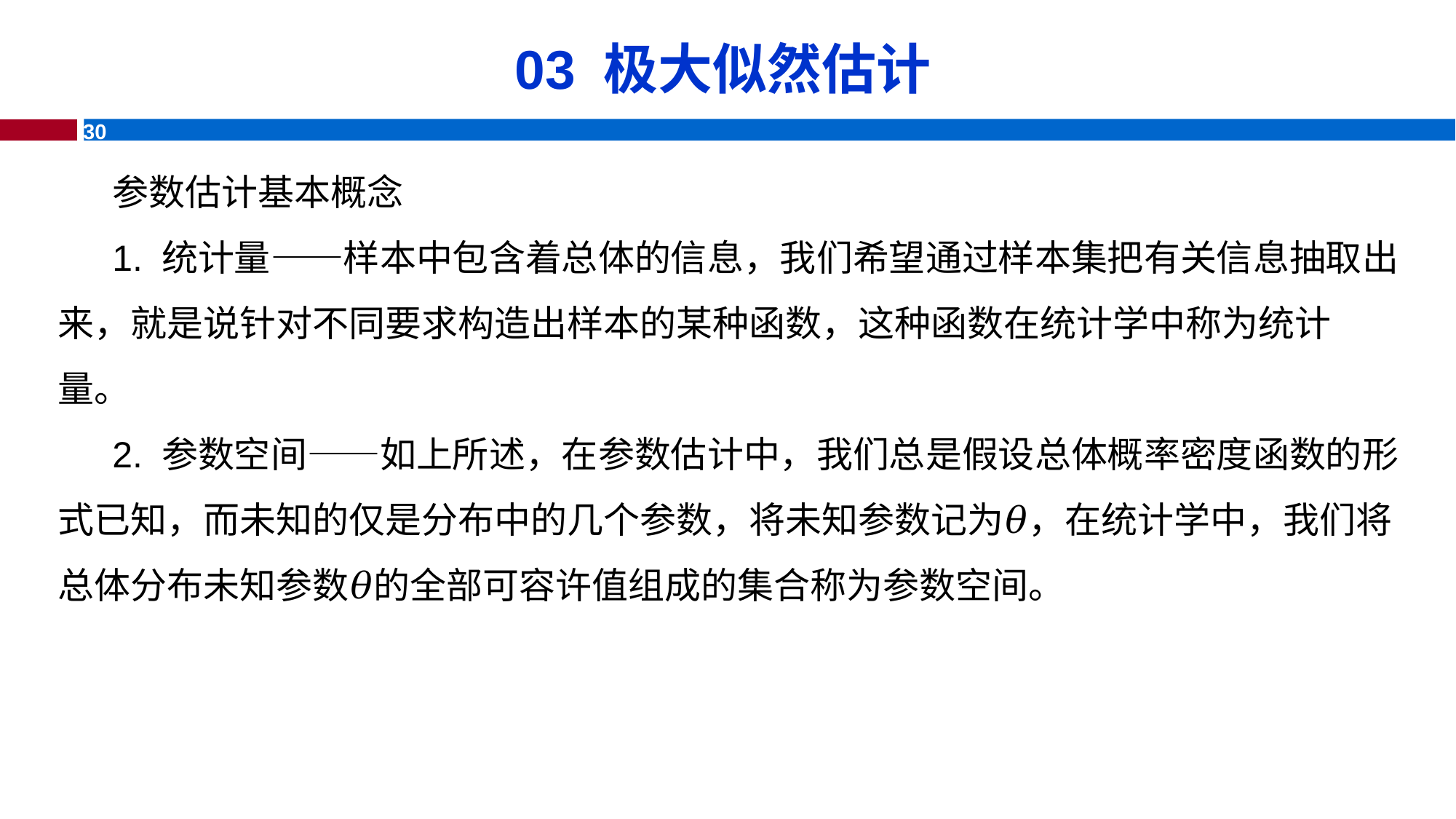

# 03 极大似然估计
参数估计基本概念
1. 统计量——样本中包含着总体的信息，我们希望通过样本集把有关信息抽取出来，就是说针对不同要求构造出样本的某种函数，这种函数在统计学中称为统计量。
2. 参数空间——如上所述，在参数估计中，我们总是假设总体概率密度函数的形式已知，而未知的仅是分布中的几个参数，将未知参数记为𝜃，在统计学中，我们将总体分布未知参数𝜃的全部可容许值组成的集合称为参数空间。